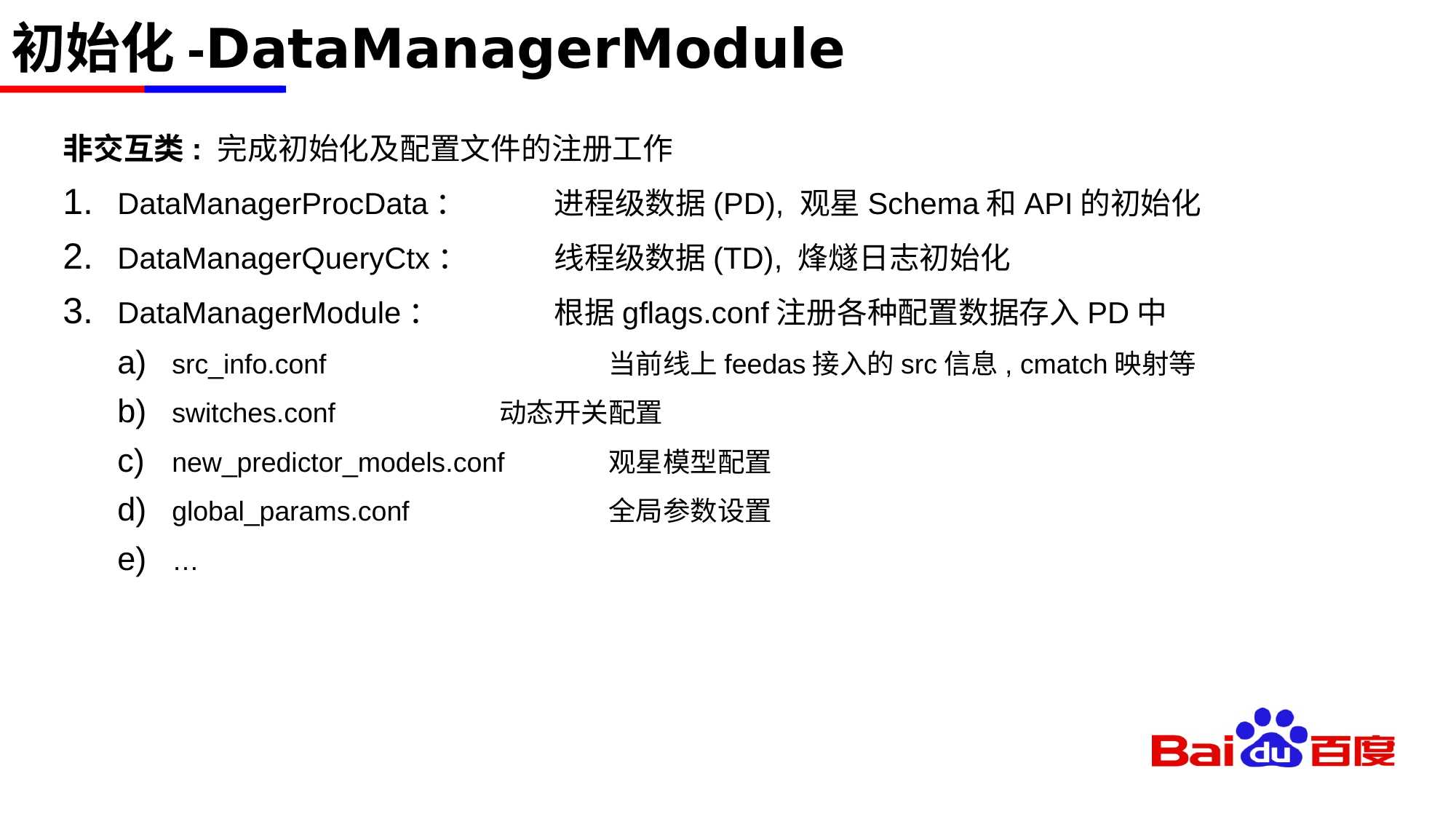

# 初始化-DataManagerModule
非交互类: 完成初始化及配置文件的注册工作
DataManagerProcData：	进程级数据(PD), 观星Schema和API的初始化
DataManagerQueryCtx：	线程级数据(TD), 烽燧日志初始化
DataManagerModule：		根据gflags.conf注册各种配置数据存入PD中
src_info.conf			当前线上feedas接入的src信息, cmatch映射等
switches.conf		动态开关配置
new_predictor_models.conf	观星模型配置
global_params.conf		全局参数设置
…